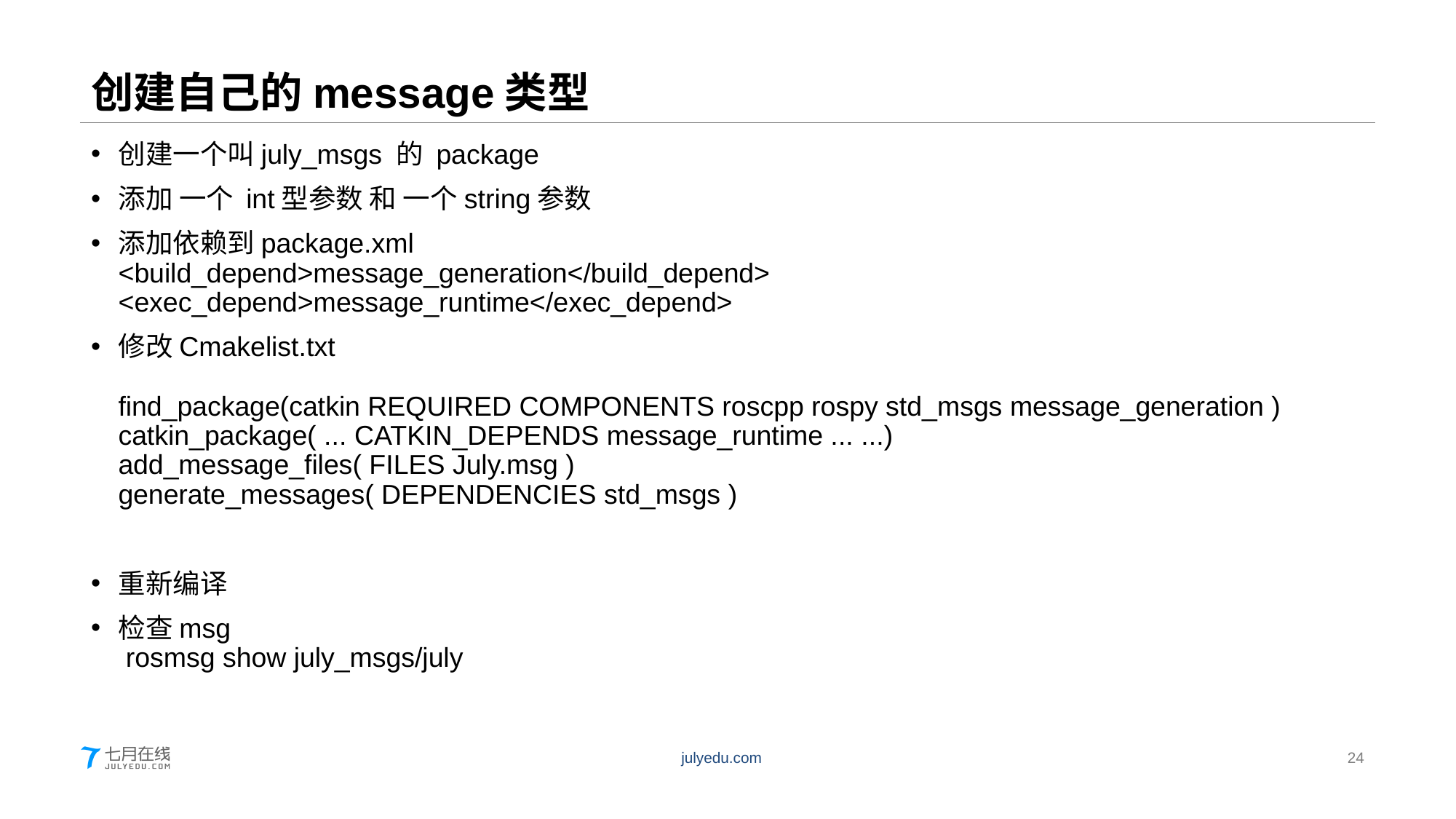

# 创建自己的message类型
创建一个叫july_msgs 的 package
添加 一个 int型参数 和 一个string参数
添加依赖到package.xml
<build_depend>message_generation</build_depend> <exec_depend>message_runtime</exec_depend>
修改Cmakelist.txt
find_package(catkin REQUIRED COMPONENTS roscpp rospy std_msgs message_generation )
catkin_package( ... CATKIN_DEPENDS message_runtime ... ...)
add_message_files( FILES July.msg )
generate_messages( DEPENDENCIES std_msgs )

重新编译
检查msg
 rosmsg show july_msgs/july

24